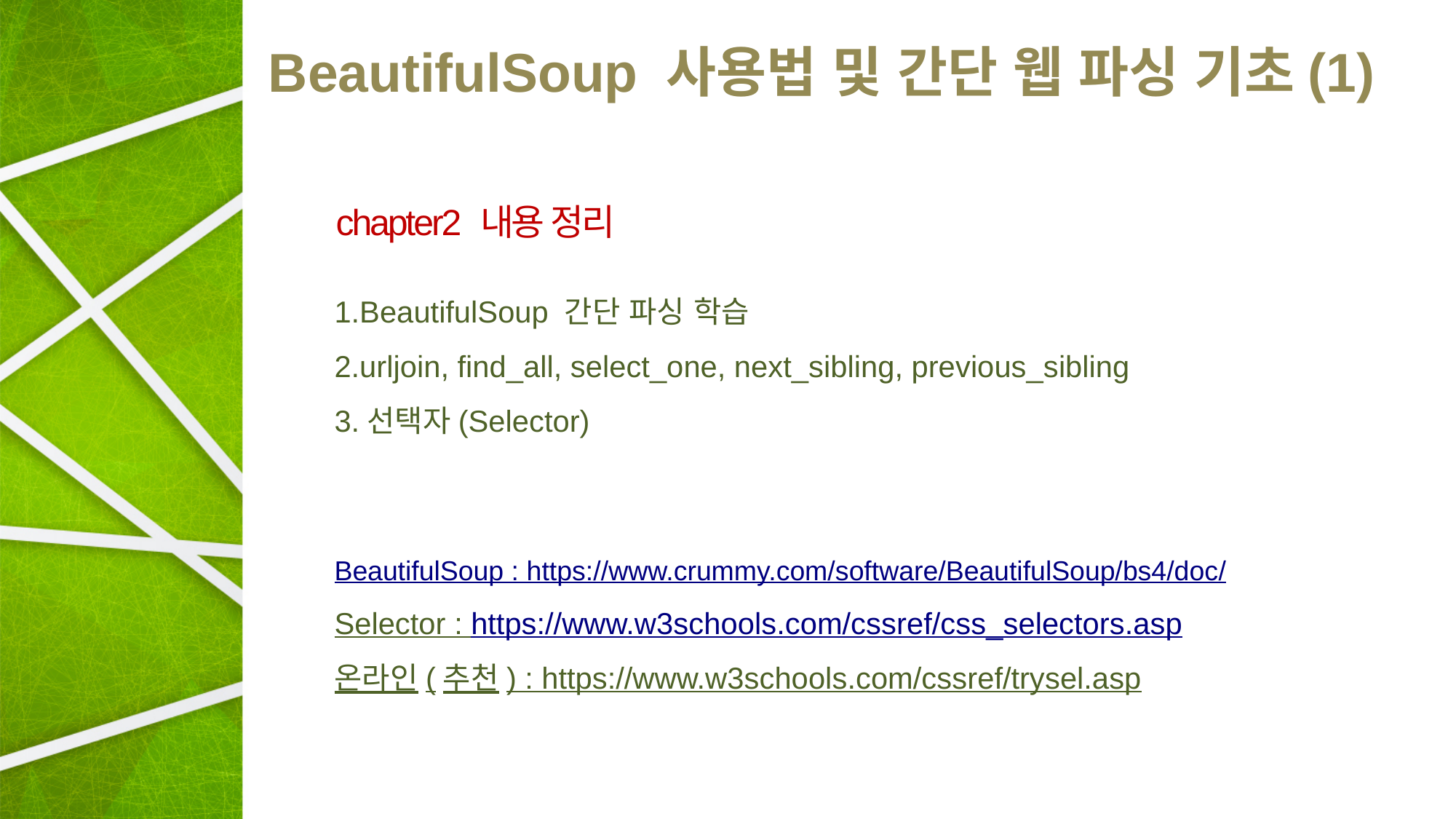

# BeautifulSoup 사용법 및 간단 웹 파싱 기초(1)
chapter2 내용 정리
1.BeautifulSoup 간단 파싱 학습
2.urljoin, find_all, select_one, next_sibling, previous_sibling
3.선택자(Selector)

BeautifulSoup : https://www.crummy.com/software/BeautifulSoup/bs4/doc/
Selector : https://www.w3schools.com/cssref/css_selectors.asp
온라인(추천) : https://www.w3schools.com/cssref/trysel.asp